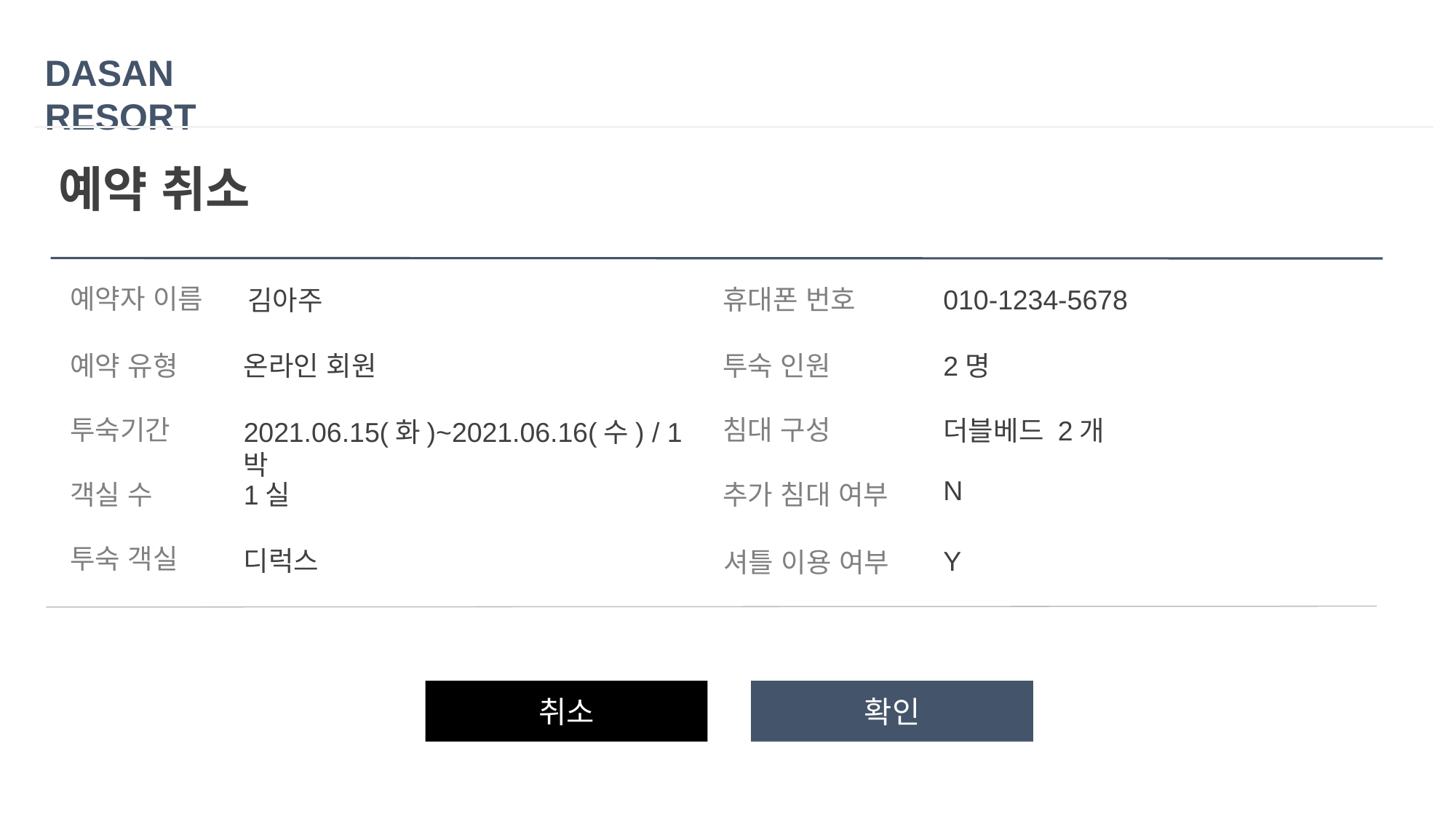

DASAN RESORT
예약 취소
예약자 이름
010-1234-5678
휴대폰 번호
김아주
예약 유형
온라인 회원
투숙 인원
2명
투숙기간
침대 구성
더블베드 2개
2021.06.15(화)~2021.06.16(수) / 1박
N
객실 수
1실
추가 침대 여부
투숙 객실
디럭스
Y
셔틀 이용 여부
취소
확인